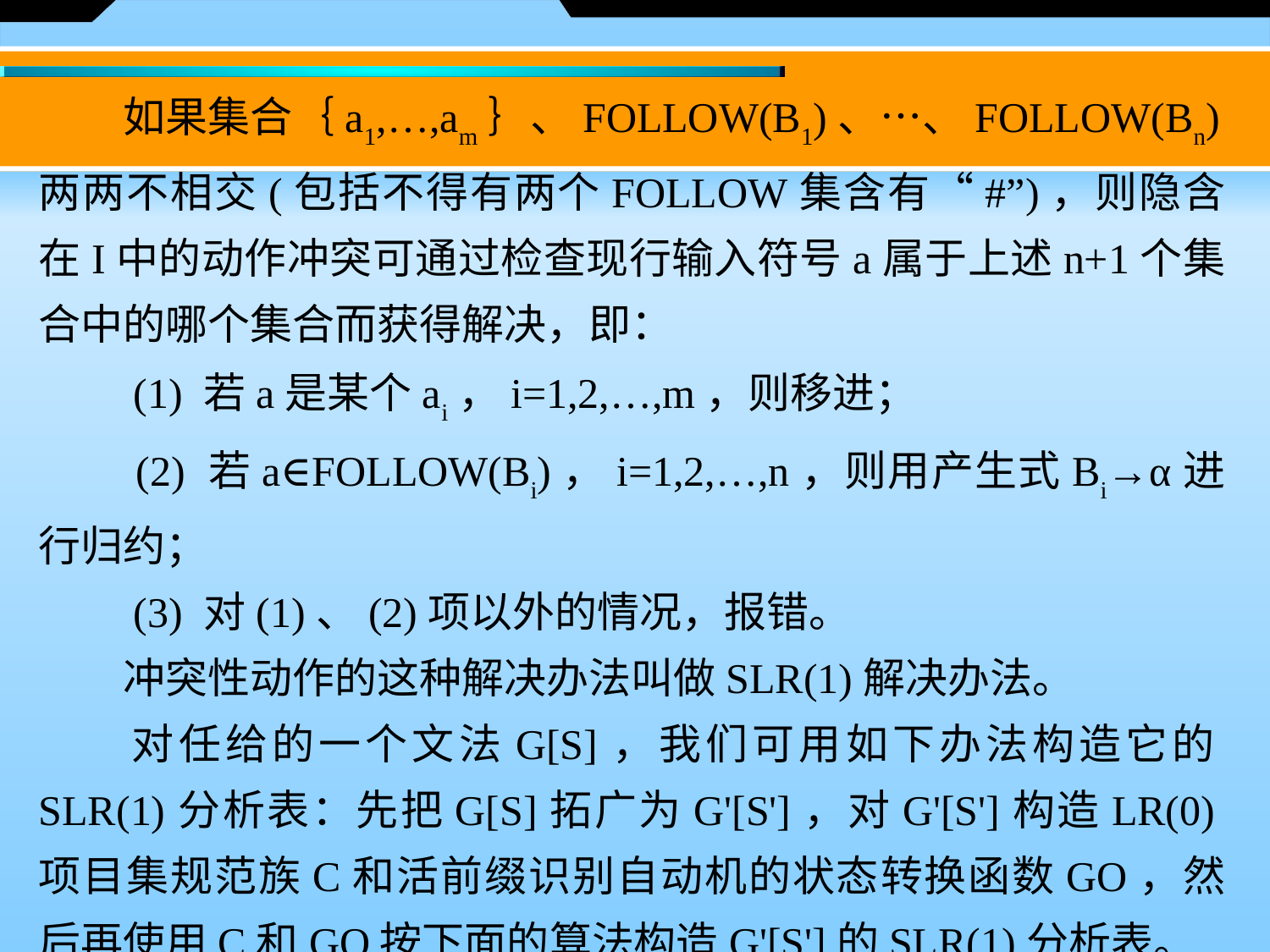

如果集合｛a1,…,am｝、FOLLOW(B1)、…、FOLLOW(Bn)两两不相交(包括不得有两个FOLLOW集含有“#”)，则隐含在I中的动作冲突可通过检查现行输入符号a属于上述n+1个集合中的哪个集合而获得解决，即：
　　(1) 若a是某个ai，i=1,2,…,m，则移进；
　　(2) 若a∈FOLLOW(Bi)，i=1,2,…,n，则用产生式Bi→α进行归约；
　　(3) 对(1)、(2)项以外的情况，报错。
　　冲突性动作的这种解决办法叫做SLR(1)解决办法。
　　对任给的一个文法G[S]，我们可用如下办法构造它的SLR(1)分析表：先把G[S]拓广为G'[S']，对G'[S']构造LR(0)项目集规范族C和活前缀识别自动机的状态转换函数GO，然后再使用C和GO按下面的算法构造G'[S']的SLR(1)分析表。